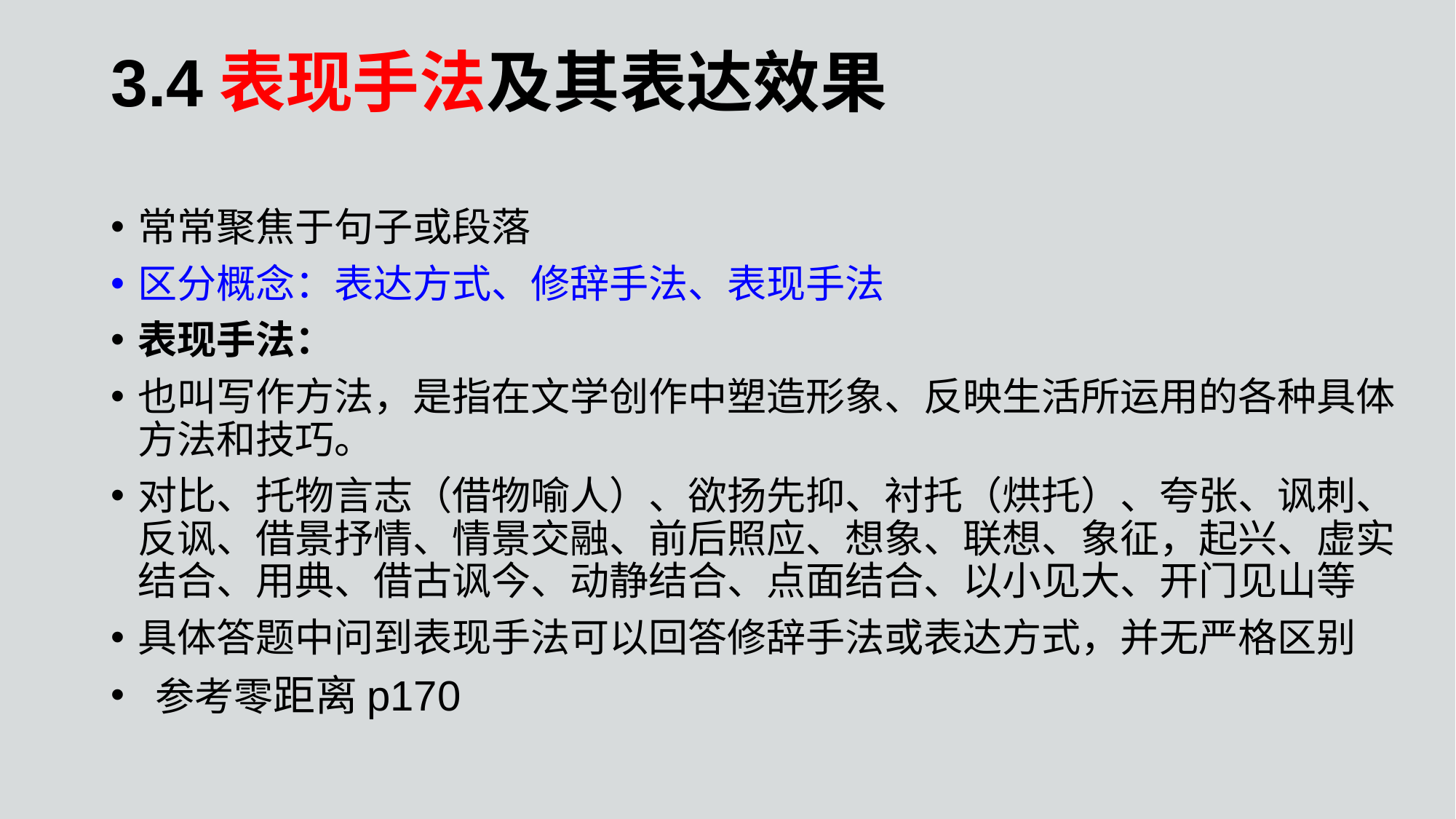

3.4表现手法及其表达效果
常常聚焦于句子或段落
区分概念：表达方式、修辞手法、表现手法
表现手法：
也叫写作方法，是指在文学创作中塑造形象、反映生活所运用的各种具体方法和技巧。
对比、托物言志（借物喻人）、欲扬先抑、衬托（烘托）、夸张、讽刺、反讽、借景抒情、情景交融、前后照应、想象、联想、象征，起兴、虚实结合、用典、借古讽今、动静结合、点面结合、以小见大、开门见山等
具体答题中问到表现手法可以回答修辞手法或表达方式，并无严格区别
 参考零距离p170